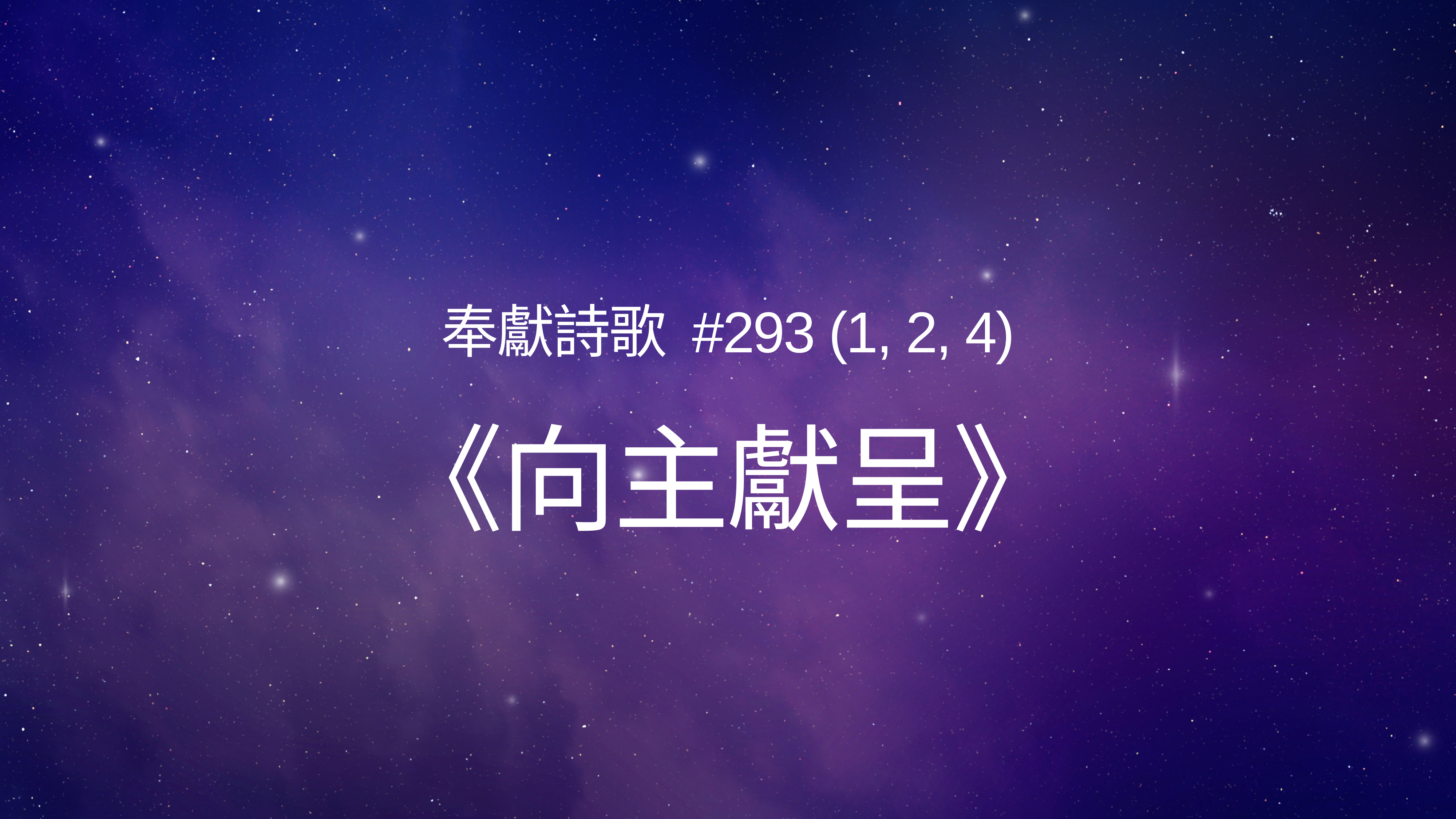

# 奉獻詩歌 #293 (1, 2, 4)
《向主獻呈》